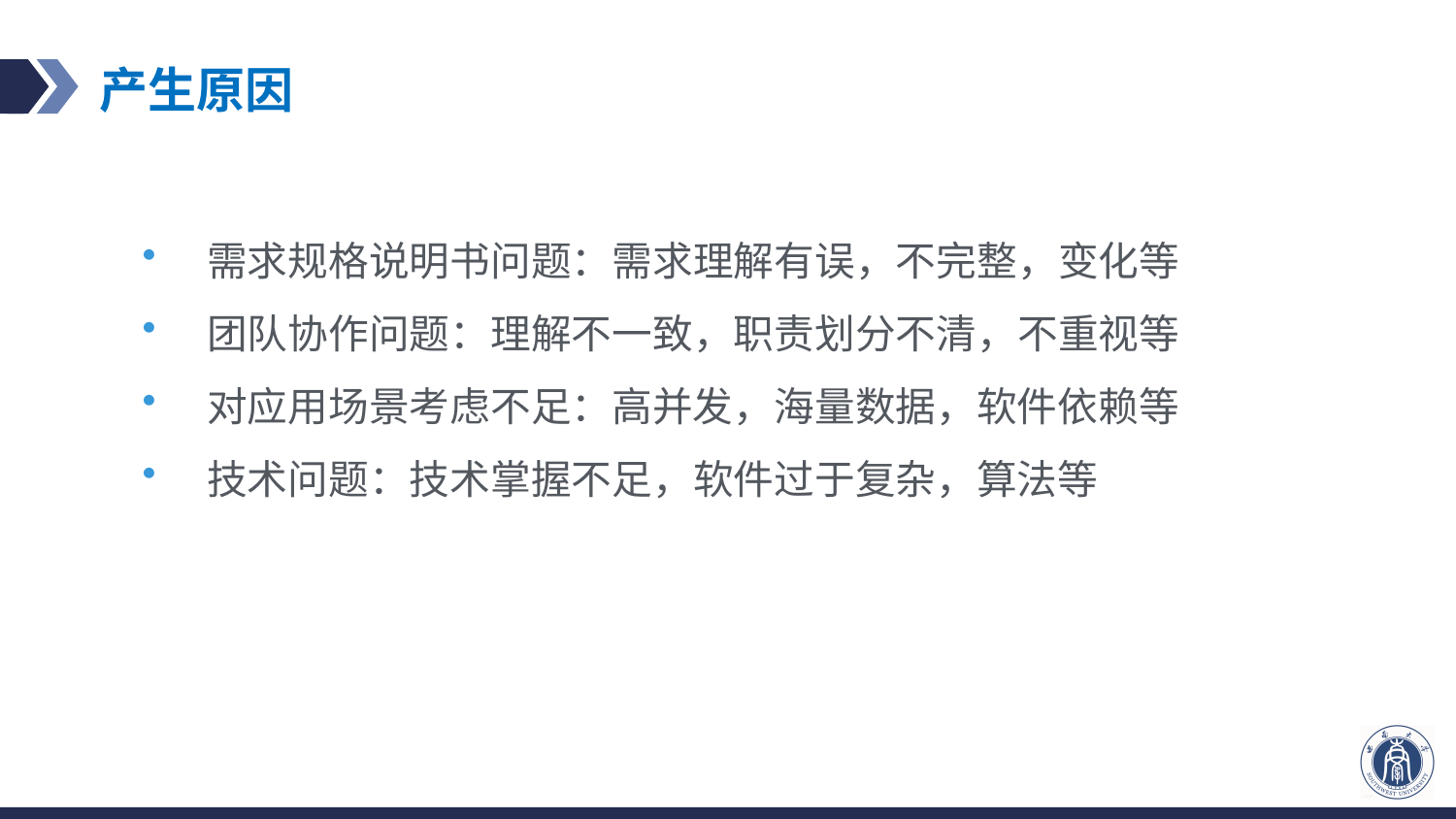

# 产生原因
需求规格说明书问题：需求理解有误，不完整，变化等
团队协作问题：理解不一致，职责划分不清，不重视等
对应用场景考虑不足：高并发，海量数据，软件依赖等
技术问题：技术掌握不足，软件过于复杂，算法等